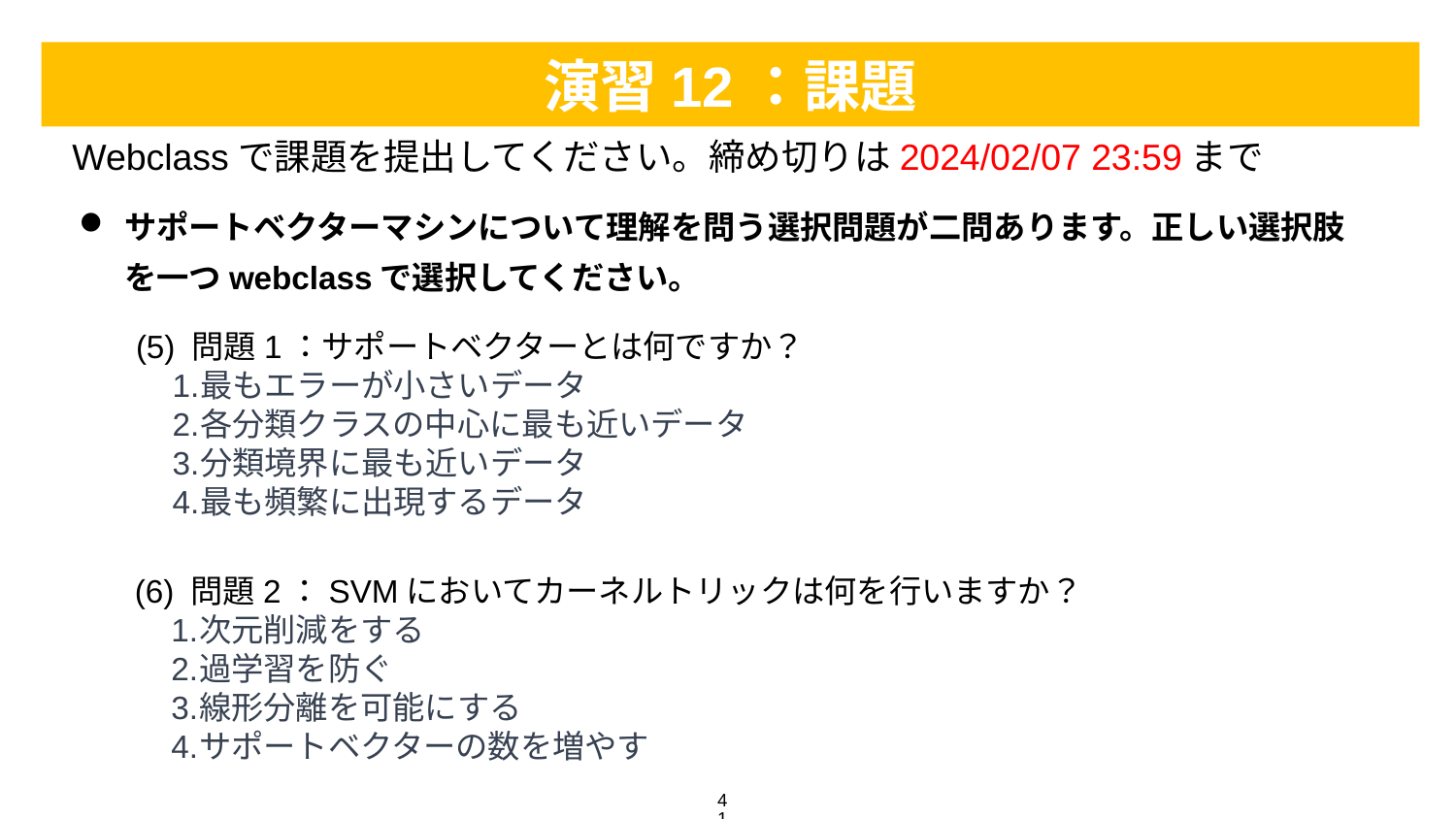

演習12：課題
Webclassで課題を提出してください。締め切りは2024/02/07 23:59まで
サポートベクターマシンについて理解を問う選択問題が二問あります。正しい選択肢を一つwebclassで選択してください。
(5) 問題1：サポートベクターとは何ですか？
最もエラーが小さいデータ
各分類クラスの中心に最も近いデータ
分類境界に最も近いデータ
最も頻繁に出現するデータ
(6) 問題2：SVMにおいてカーネルトリックは何を行いますか？
次元削減をする
過学習を防ぐ
線形分離を可能にする
サポートベクターの数を増やす
41